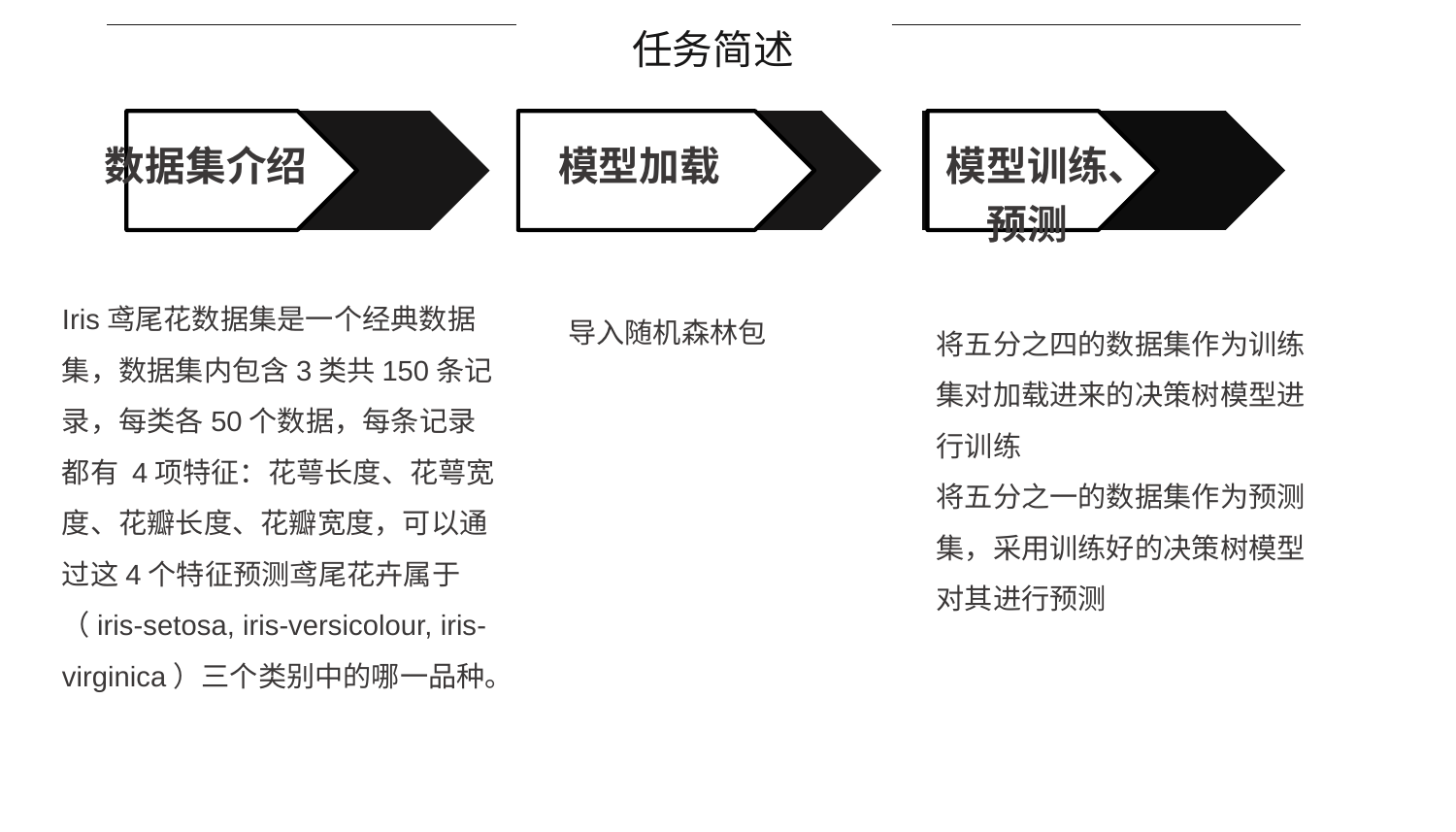

任务简述

数据集介绍
模型加载
模型训练、预测
Iris鸢尾花数据集是一个经典数据集，数据集内包含3类共150条记录，每类各50个数据，每条记录都有 4项特征：花萼长度、花萼宽度、花瓣长度、花瓣宽度，可以通过这4个特征预测鸢尾花卉属于（iris-setosa, iris-versicolour, iris-virginica）三个类别中的哪一品种。

导入随机森林包
将五分之四的数据集作为训练集对加载进来的决策树模型进行训练
将五分之一的数据集作为预测集，采用训练好的决策树模型对其进行预测